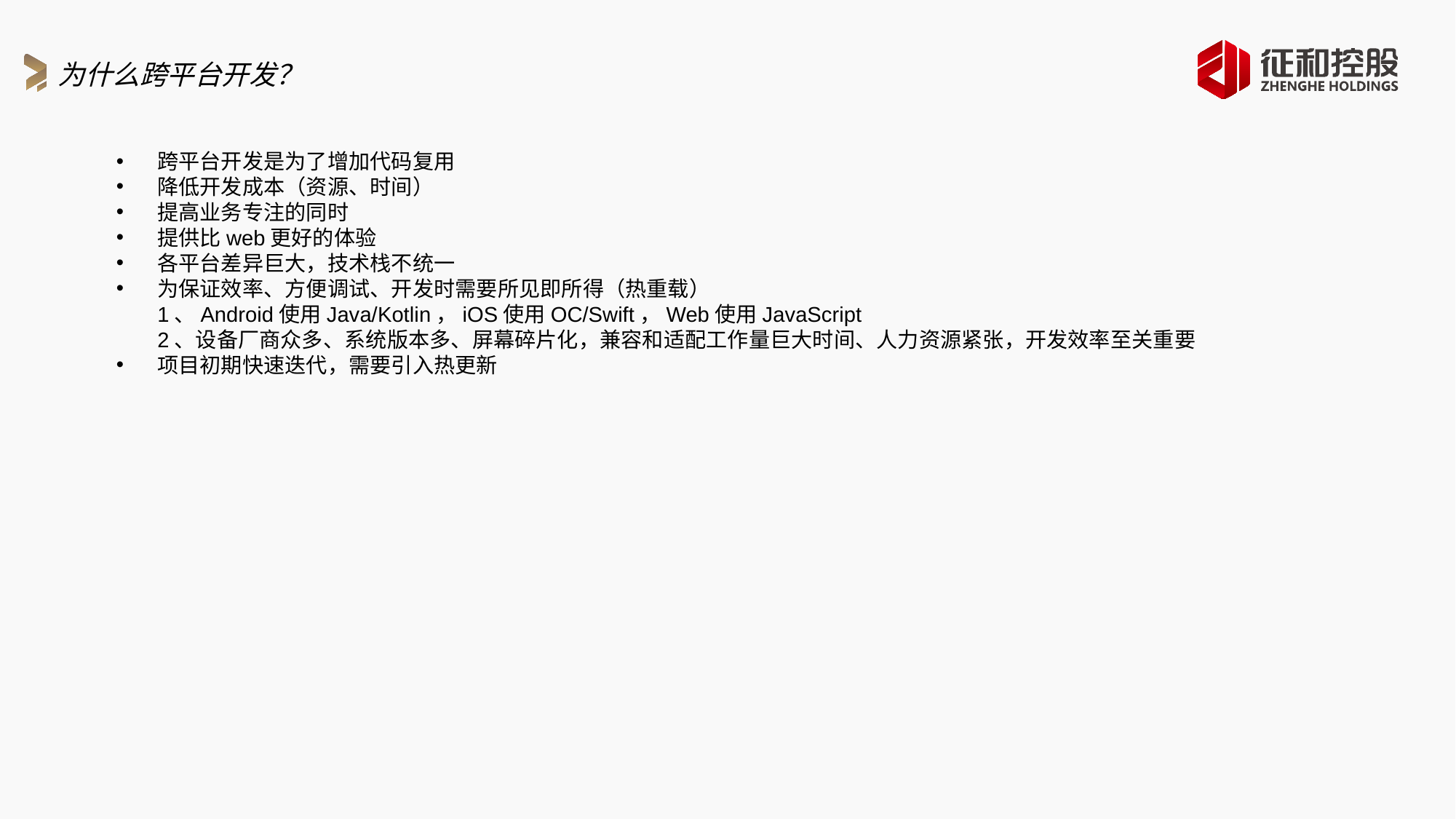

为什么跨平台开发？
跨平台开发是为了增加代码复用
降低开发成本（资源、时间）
提高业务专注的同时
提供比web更好的体验
各平台差异巨大，技术栈不统一
为保证效率、方便调试、开发时需要所见即所得（热重载）
1、Android使用Java/Kotlin，iOS使用OC/Swift，Web使用JavaScript
2、设备厂商众多、系统版本多、屏幕碎片化，兼容和适配工作量巨大时间、人力资源紧张，开发效率至关重要
项目初期快速迭代，需要引入热更新